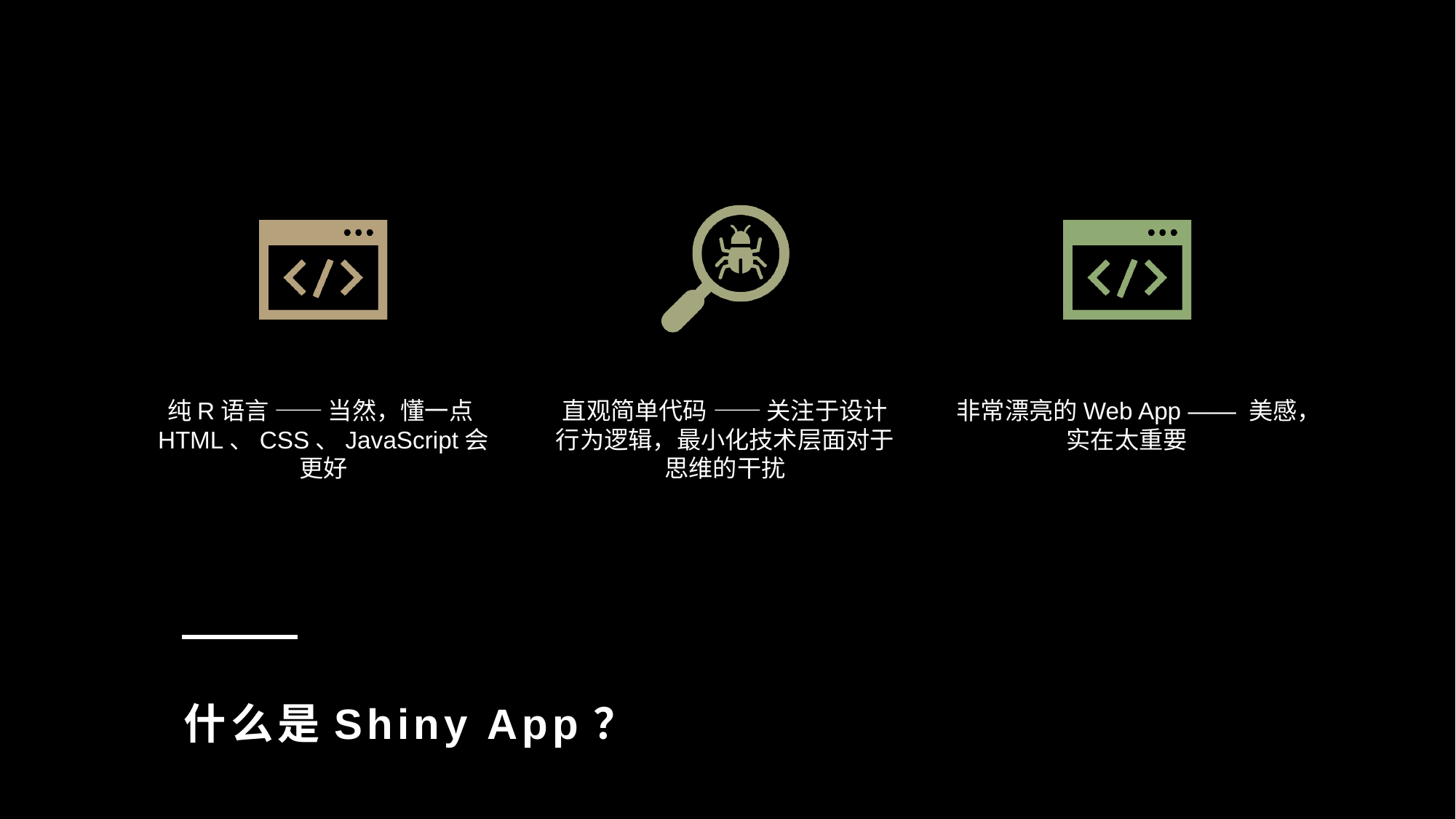

纯R语言 —— 当然，懂一点HTML、CSS、JavaScript会更好
直观简单代码 —— 关注于设计行为逻辑，最小化技术层面对于思维的干扰
非常漂亮的Web App —— 美感，实在太重要
# 什么是Shiny App？